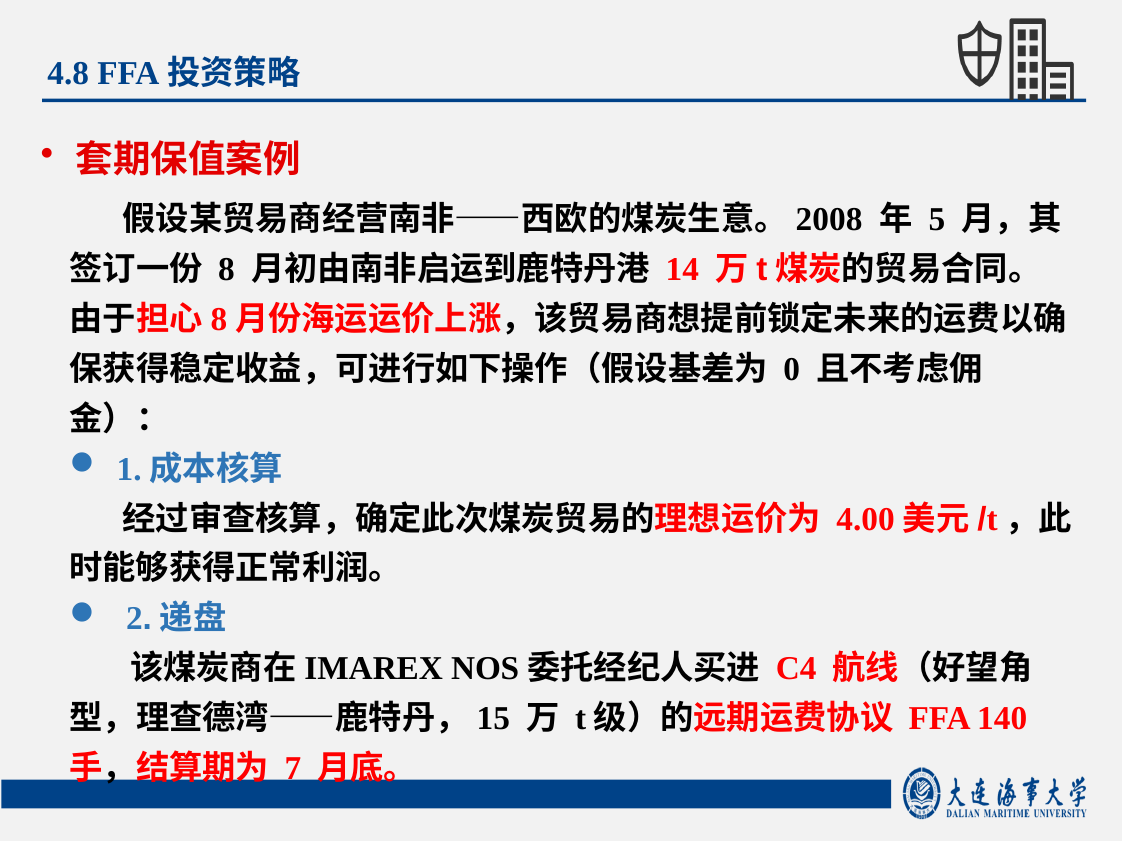

4.8 FFA投资策略
套期保值案例
      假设某贸易商经营南非——西欧的煤炭生意。2008 年 5 月，其签订一份 8 月初由南非启运到鹿特丹港 14 万t煤炭的贸易合同。由于担心8月份海运运价上涨，该贸易商想提前锁定未来的运费以确保获得稳定收益，可进行如下操作（假设基差为 0 且不考虑佣金）：
1.成本核算
      经过审查核算，确定此次煤炭贸易的理想运价为 4.00美元/t，此
时能够获得正常利润。
2.递盘
       该煤炭商在IMAREX NOS委托经纪人买进 C4 航线（好望角型，理查德湾——鹿特丹，15 万 t级）的远期运费协议 FFA 140 手，结算期为 7 月底。